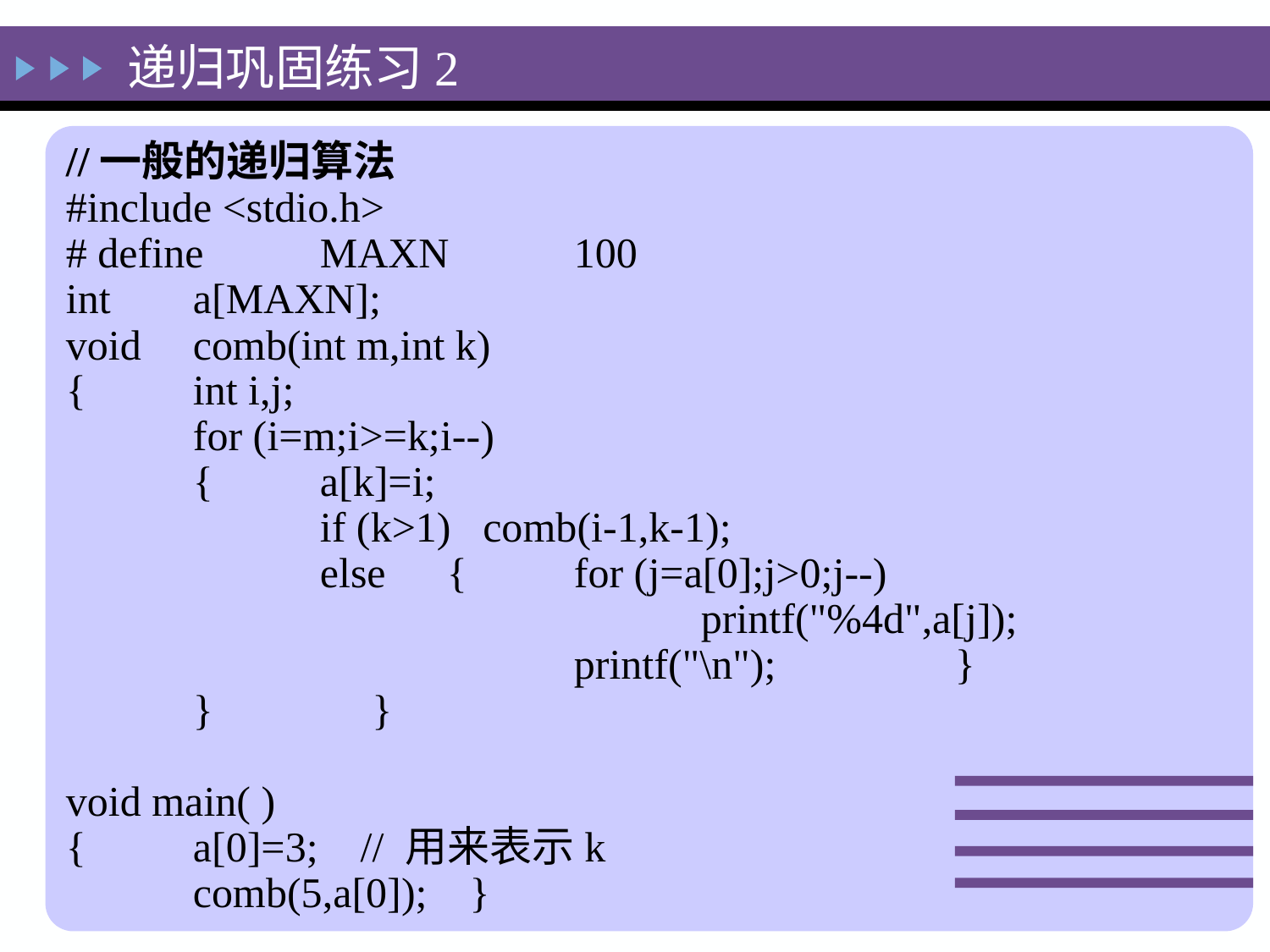

递归巩固练习2
//一般的递归算法
#include <stdio.h>
# define	MAXN	100
int	a[MAXN];
void	comb(int m,int k)
{	int i,j;
	for (i=m;i>=k;i--)
	{	a[k]=i;
		if (k>1)   comb(i-1,k-1);
		else  	{	for (j=a[0];j>0;j--)
				    	printf("%4d",a[j]);
				printf("\n");		}
	}               }

void main( )
{	a[0]=3;    // 用来表示k
	comb(5,a[0]);    }